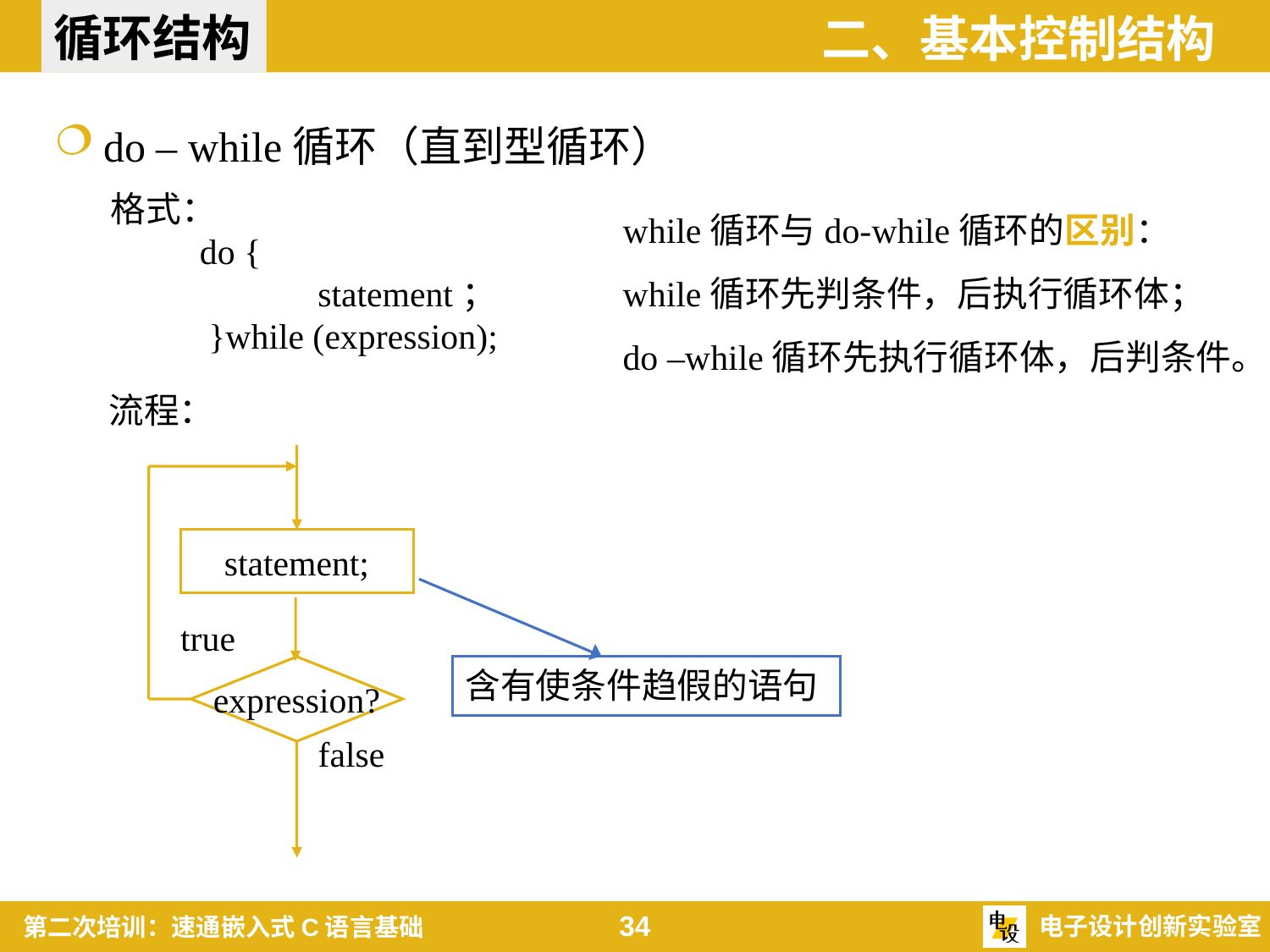

循环结构
二、基本控制结构
do – while循环（直到型循环）
while循环与do-while循环的区别：
while循环先判条件，后执行循环体；
do –while循环先执行循环体，后判条件。
格式：
          do {
	         statement；
           }while (expression);
流程：

statement;

true
expression?
含有使条件趋假的语句

false

34